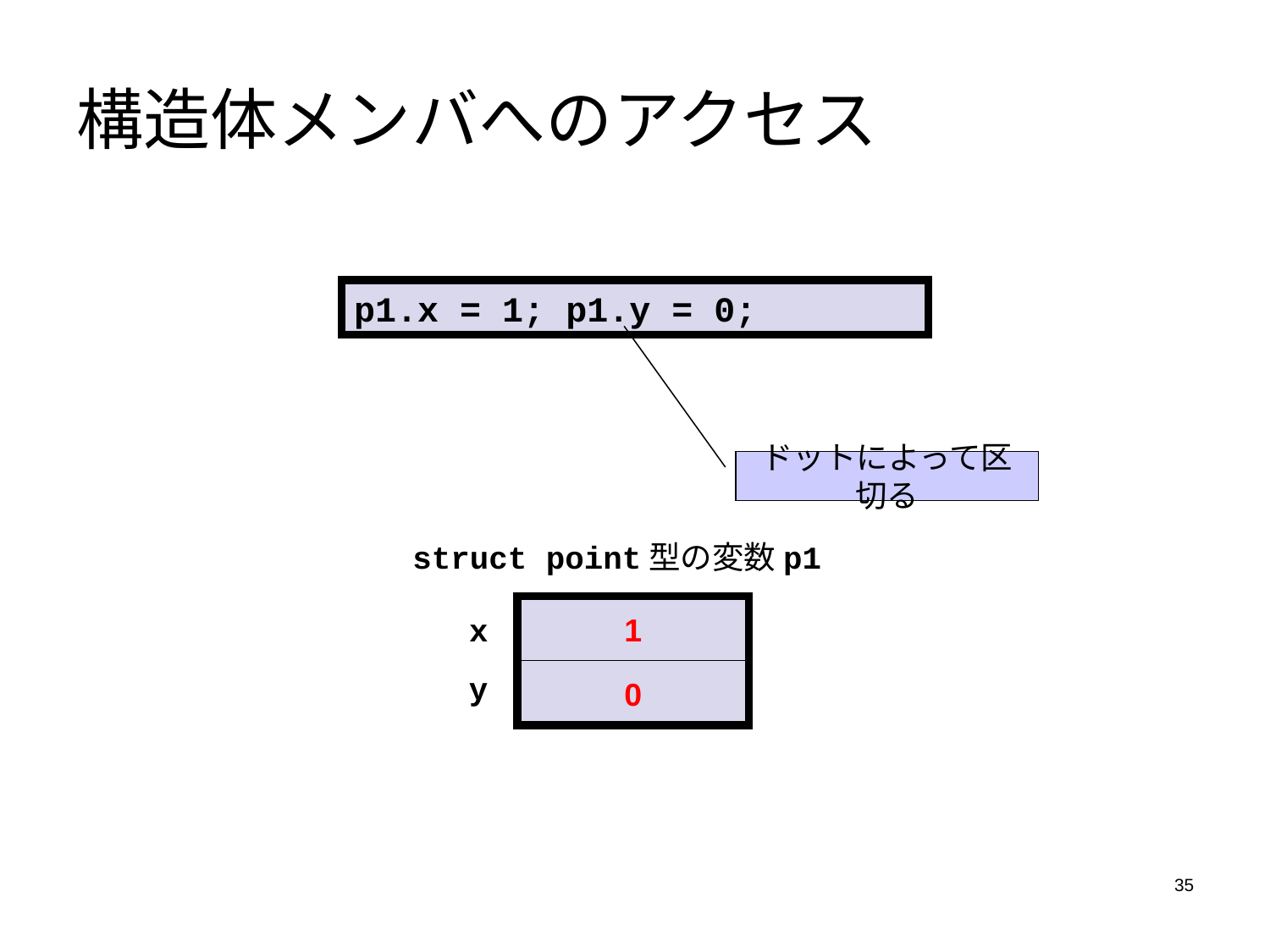

# 構造体メンバへのアクセス
p1.x = 1; p1.y = 0;
ドットによって区切る
struct point型の変数p1

x
1

y
0
35